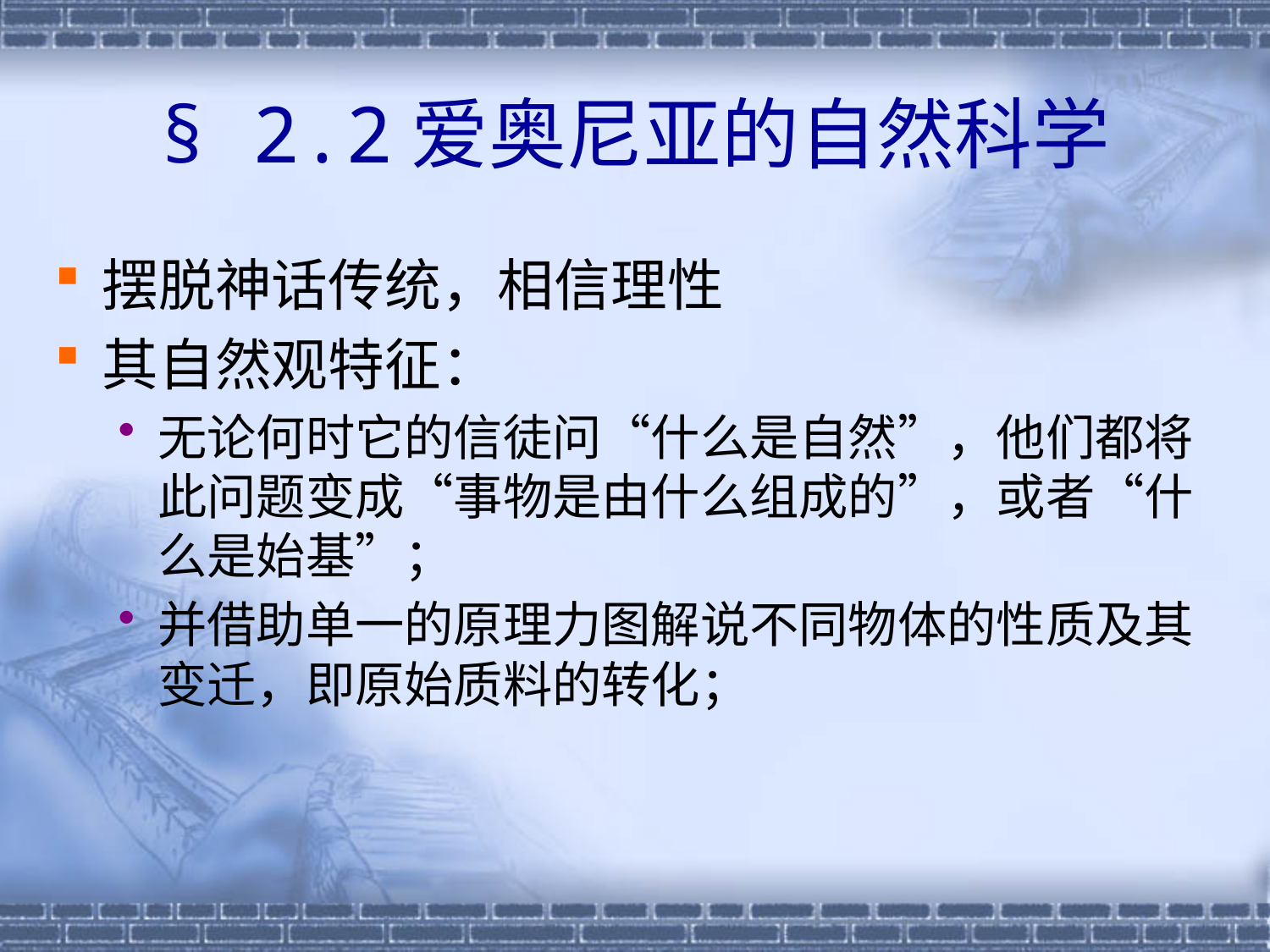

# § 2.2爱奥尼亚的自然科学
摆脱神话传统，相信理性
其自然观特征：
无论何时它的信徒问“什么是自然”，他们都将此问题变成“事物是由什么组成的”，或者“什么是始基”；
并借助单一的原理力图解说不同物体的性质及其变迁，即原始质料的转化；